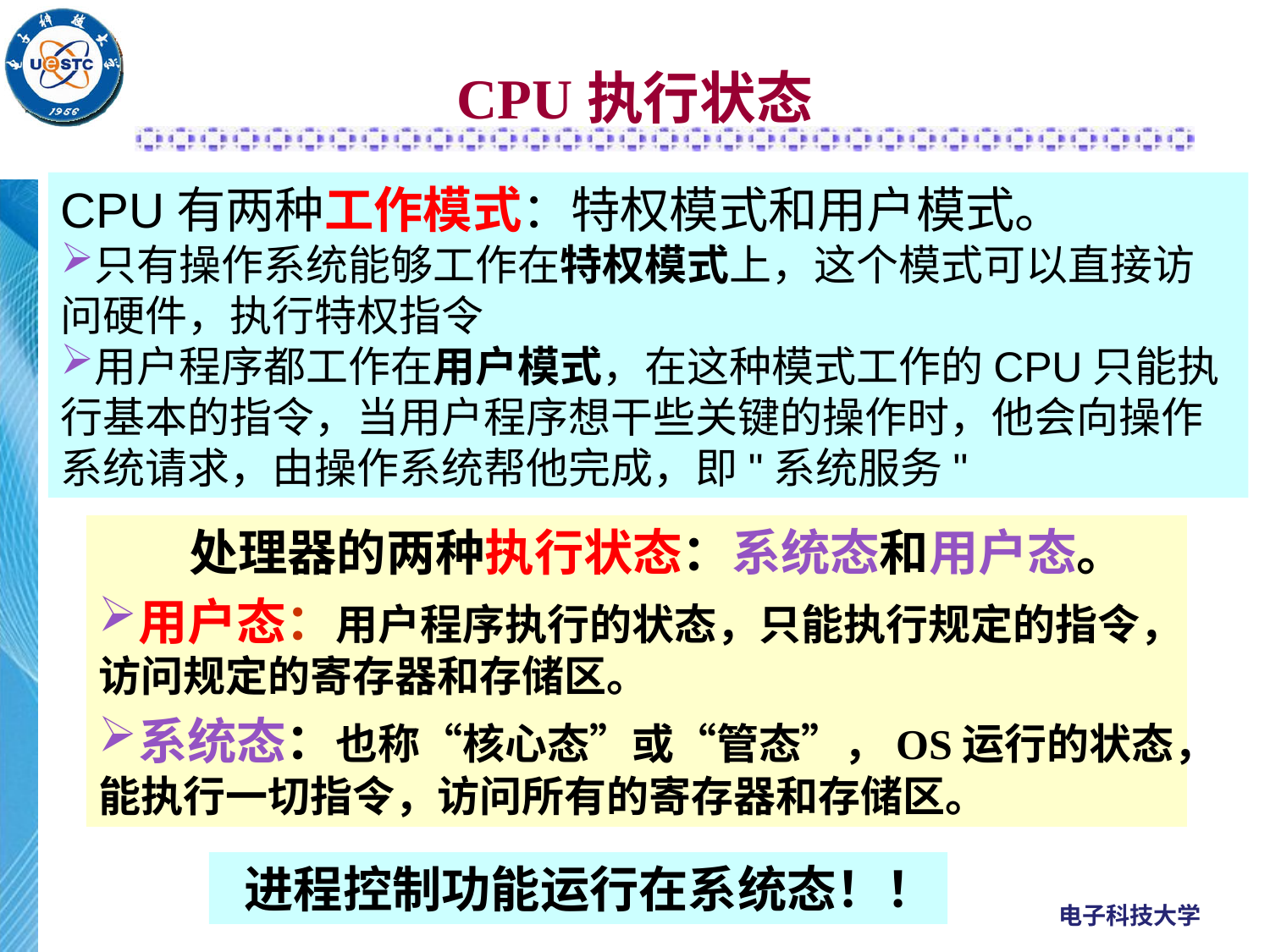

# CPU执行状态
CPU有两种工作模式：特权模式和用户模式。
只有操作系统能够工作在特权模式上，这个模式可以直接访问硬件，执行特权指令
用户程序都工作在用户模式，在这种模式工作的CPU只能执行基本的指令，当用户程序想干些关键的操作时，他会向操作系统请求，由操作系统帮他完成，即"系统服务"
       处理器的两种执行状态：系统态和用户态。
用户态：用户程序执行的状态，只能执行规定的指令，访问规定的寄存器和存储区。
系统态：也称“核心态”或“管态”，OS运行的状态，能执行一切指令，访问所有的寄存器和存储区。
 进程控制功能运行在系统态！！